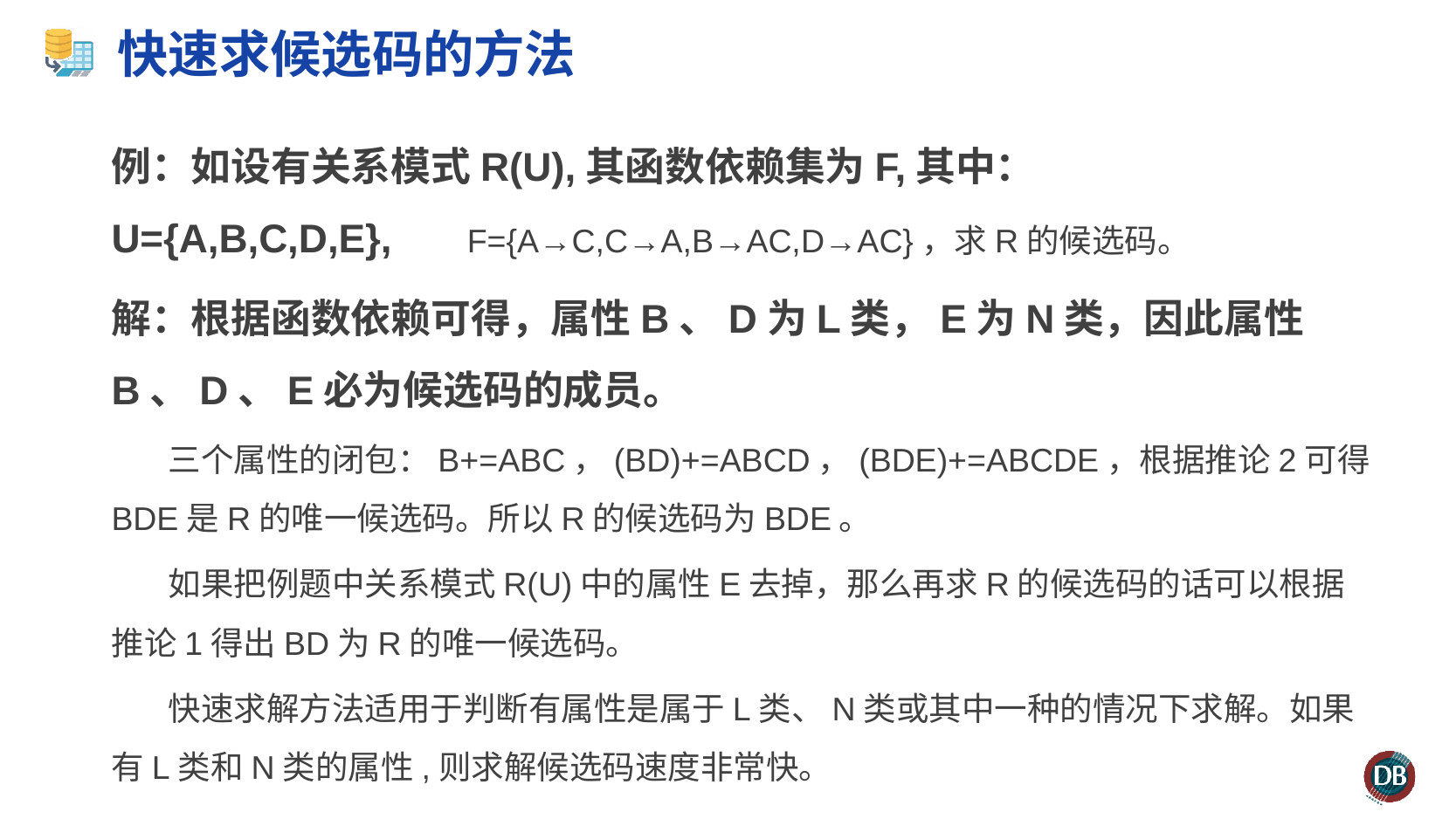

# 快速求候选码的方法
例：如设有关系模式R(U),其函数依赖集为F,其中：U={A,B,C,D,E},　  F={A→C,C→A,B→AC,D→AC}，求R的候选码。
解：根据函数依赖可得，属性B、D为L类，E为N类，因此属性B、D、E必为候选码的成员。
三个属性的闭包：B+=ABC，(BD)+=ABCD，(BDE)+=ABCDE，根据推论2可得BDE是R的唯一候选码。所以R的候选码为BDE。
如果把例题中关系模式R(U)中的属性E去掉，那么再求R的候选码的话可以根据推论1得出BD为R的唯一候选码。
快速求解方法适用于判断有属性是属于L类、N类或其中一种的情况下求解。如果有L类和N类的属性,则求解候选码速度非常快。